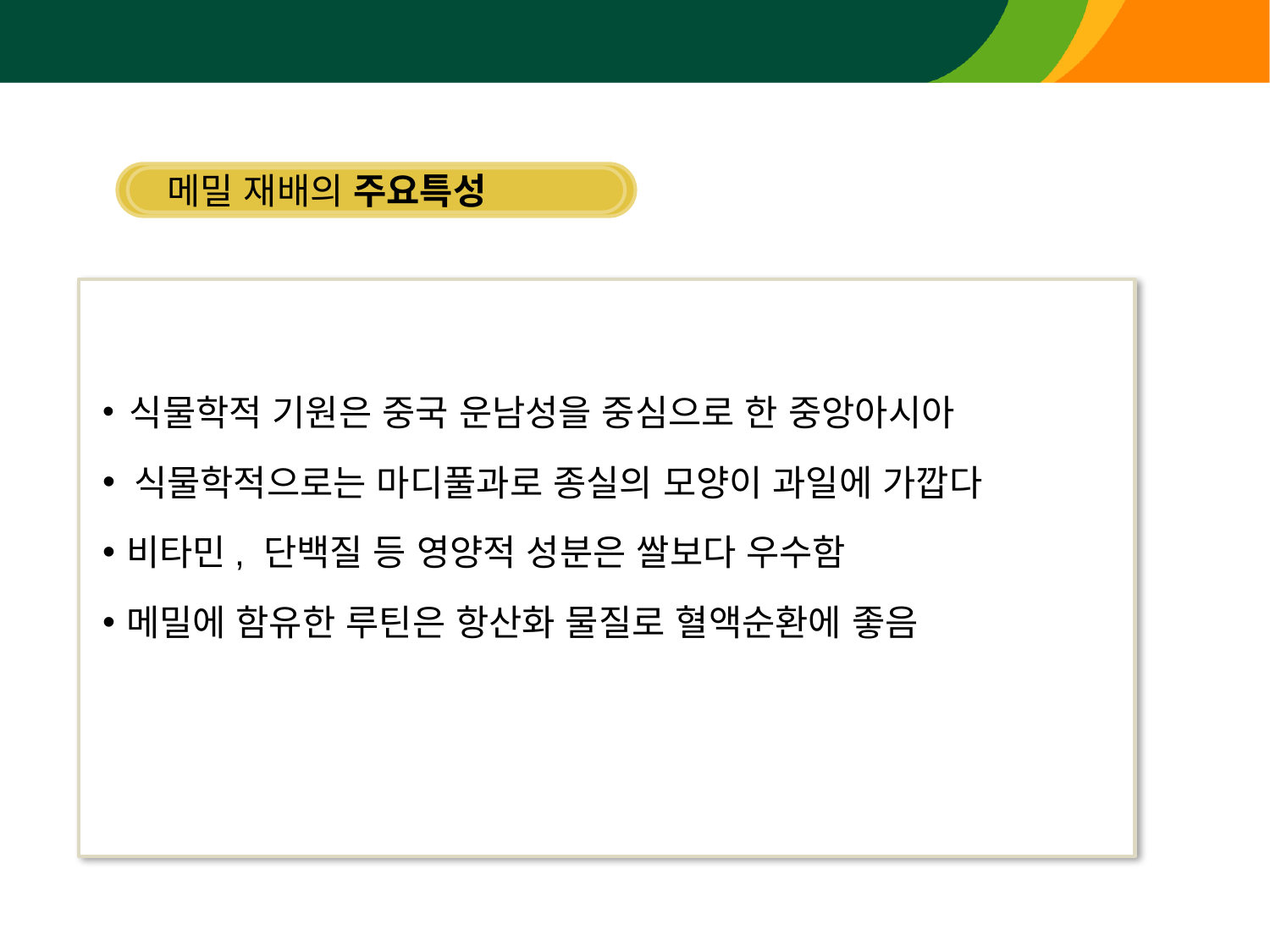

메밀 재배 기술

메밀 재배의 주요특성

 식물학적 기원은 중국 운남성을 중심으로 한 중앙아시아
 식물학적으로는 마디풀과로 종실의 모양이 과일에 가깝다
비타민, 단백질 등 영양적 성분은 쌀보다 우수함
메밀에 함유한 루틴은 항산화 물질로 혈액순환에 좋음